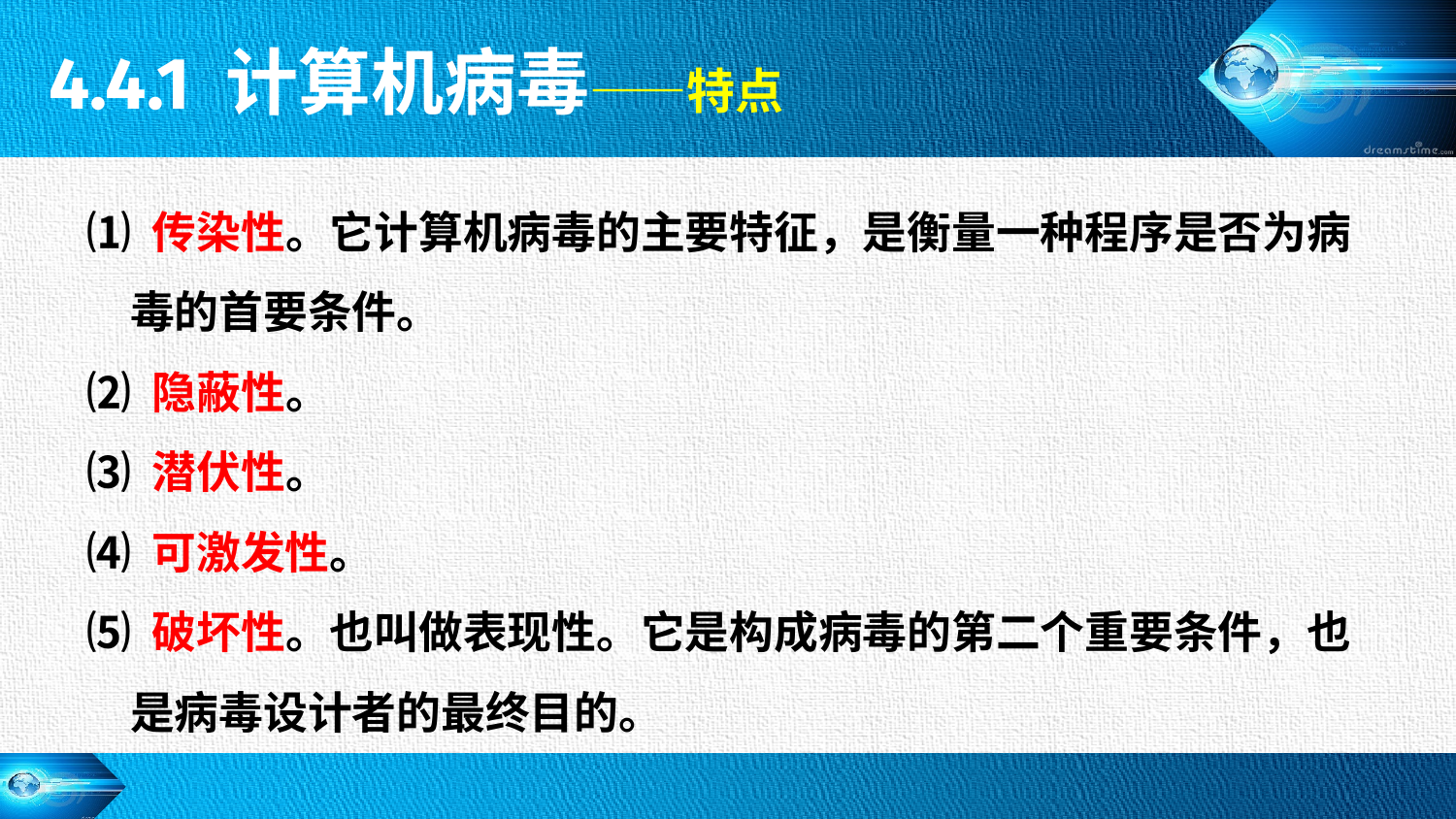

4.4.1 计算机病毒——特点
⑴ 传染性。它计算机病毒的主要特征，是衡量一种程序是否为病毒的首要条件。
⑵ 隐蔽性。
⑶ 潜伏性。
⑷ 可激发性。
⑸ 破坏性。也叫做表现性。它是构成病毒的第二个重要条件，也是病毒设计者的最终目的。